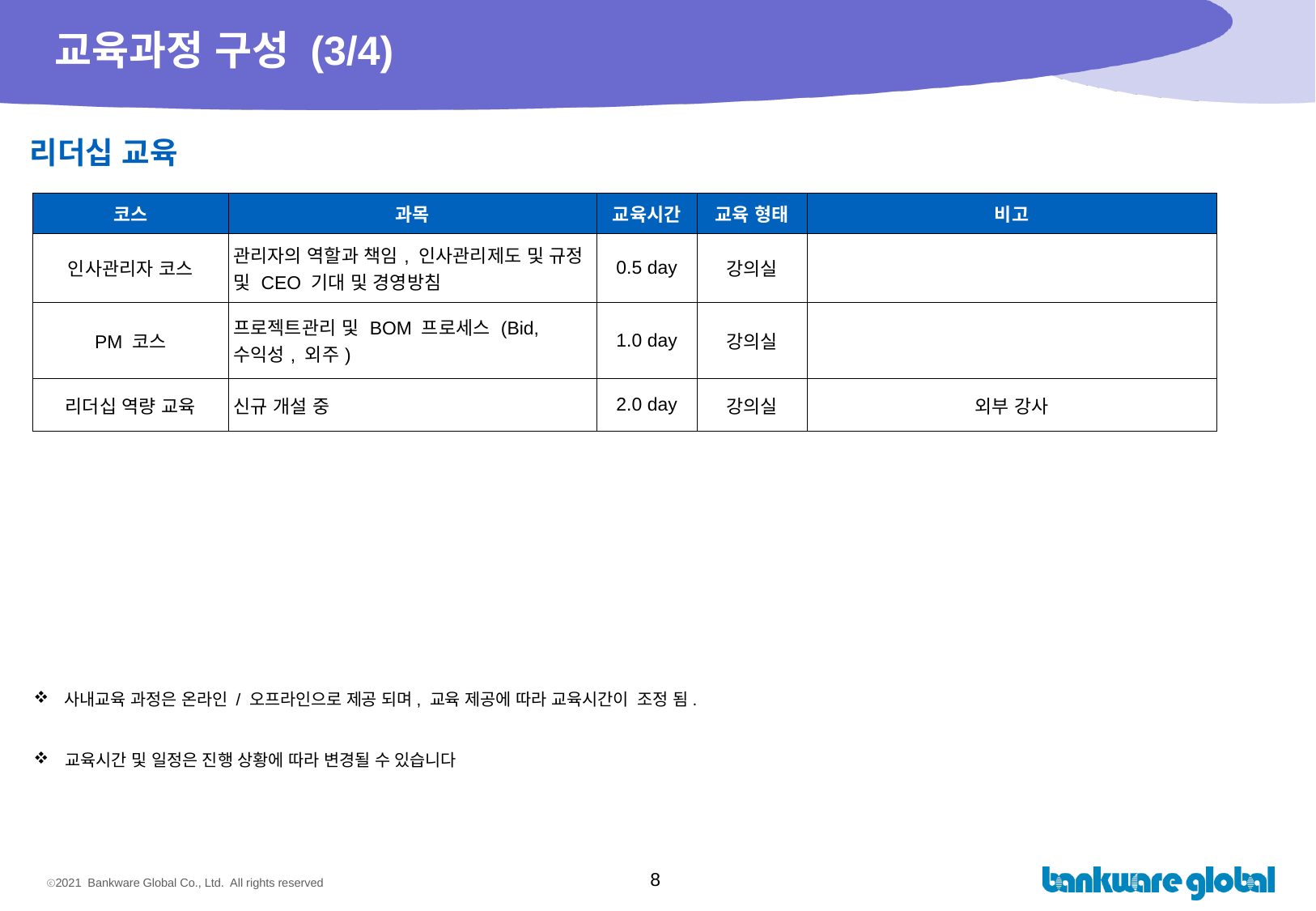

# 교육과정 구성 (3/4)
리더십 교육

| 코스 | 과목 | 교육시간 | 교육 형태 | 비고 |
| --- | --- | --- | --- | --- |
| 인사관리자 코스 | 관리자의 역할과 책임, 인사관리제도 및 규정 및 CEO 기대 및 경영방침 | 0.5 day | 강의실 |  |
| PM 코스 | 프로젝트관리 및 BOM 프로세스 (Bid, 수익성, 외주) | 1.0 day | 강의실 |  |
| 리더십 역량 교육 | 신규 개설 중 | 2.0 day | 강의실 | 외부 강사 |
 사내교육 과정은 온라인 / 오프라인으로 제공 되며, 교육 제공에 따라 교육시간이  조정 됨.

 교육시간 및 일정은 진행 상황에 따라 변경될 수 있습니다